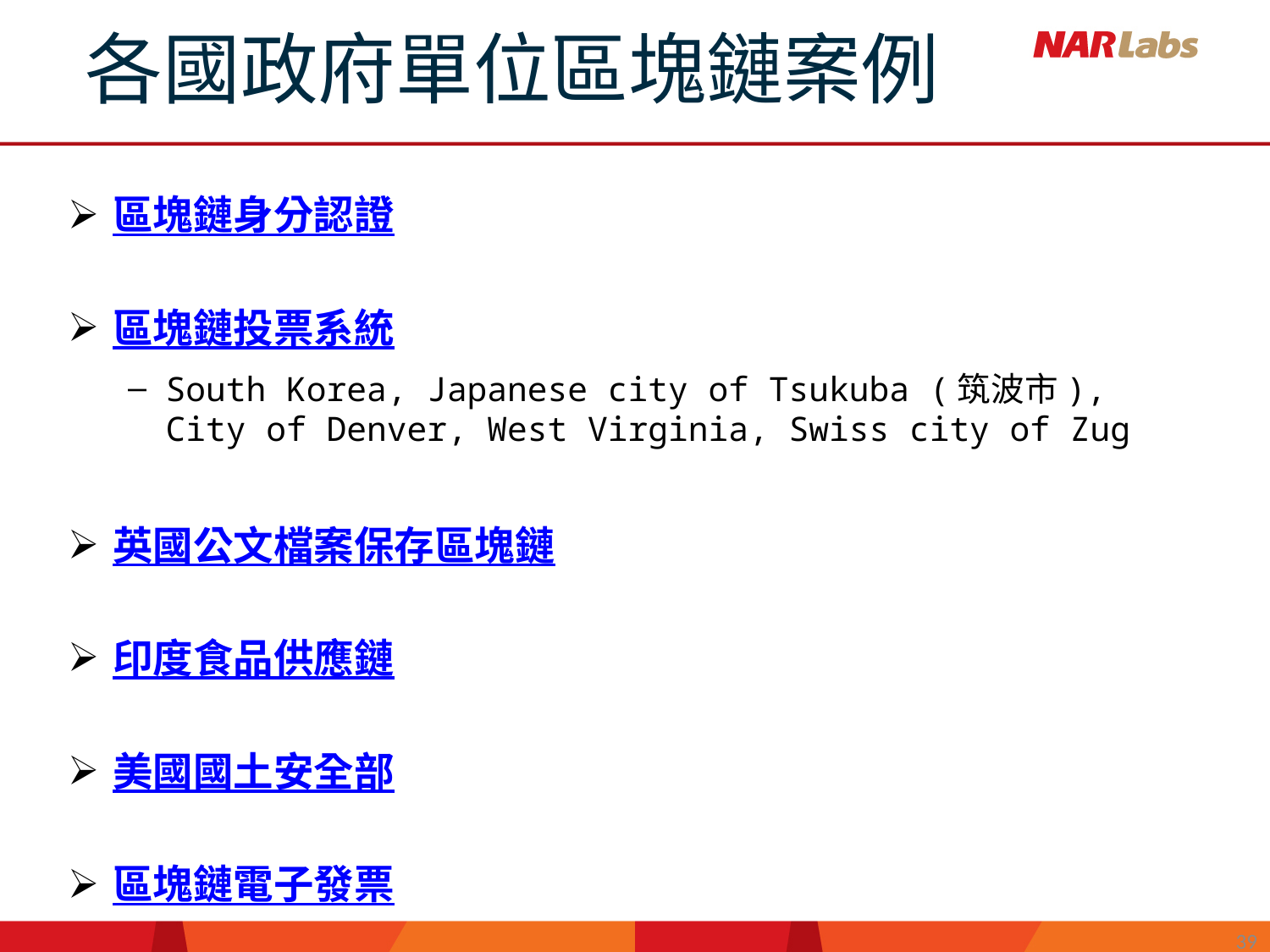

各國政府單位區塊鏈案例
區塊鏈身分認證

區塊鏈投票系統
South Korea, Japanese city of Tsukuba (筑波市), City of Denver, West Virginia, Swiss city of Zug

英國公文檔案保存區塊鏈

印度食品供應鏈

美國國土安全部

區塊鏈電子發票

39